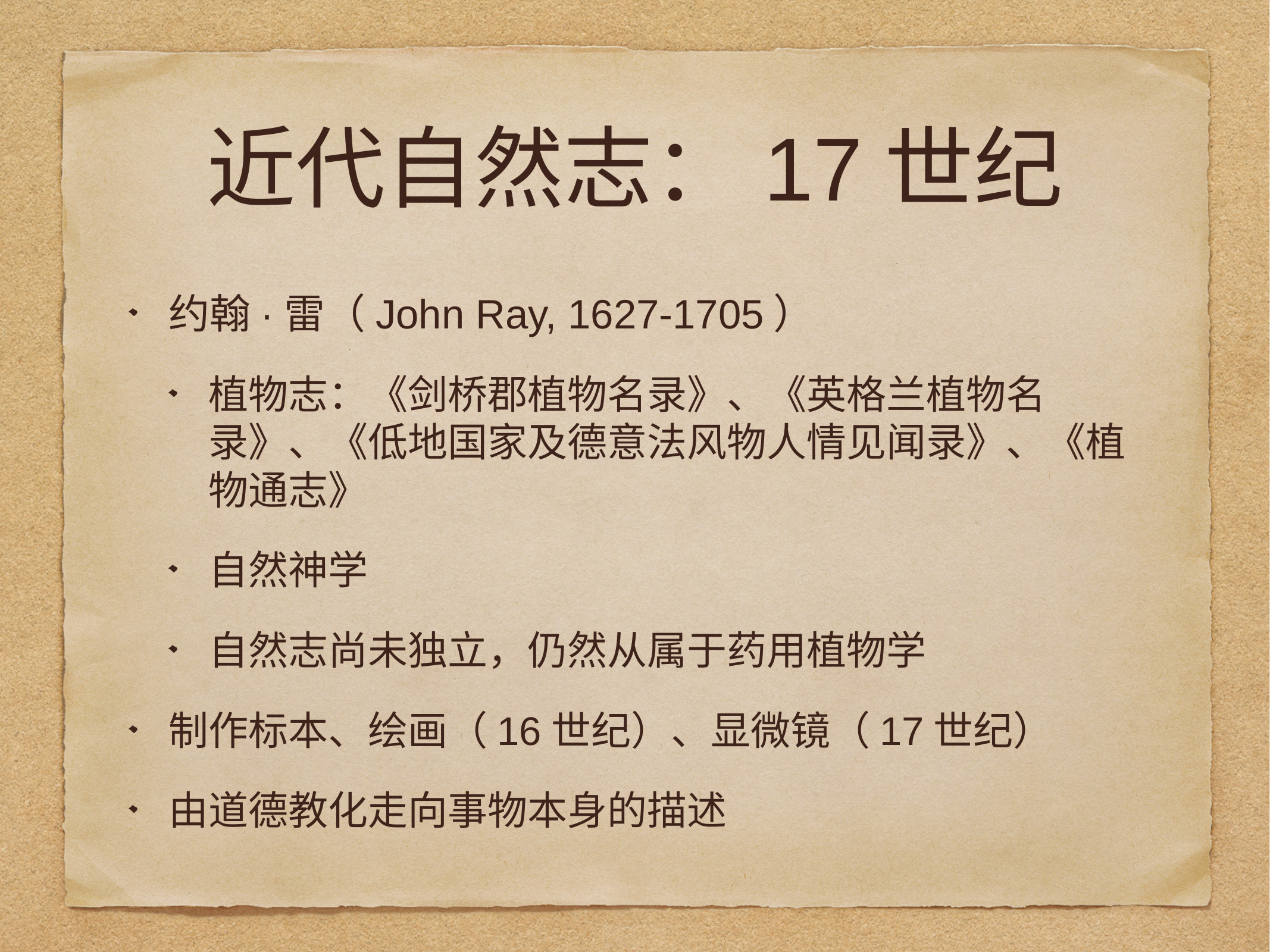

# 近代自然志：17世纪
约翰·雷（John Ray, 1627-1705）
植物志：《剑桥郡植物名录》、《英格兰植物名录》、《低地国家及德意法风物人情见闻录》、《植物通志》
自然神学
自然志尚未独立，仍然从属于药用植物学
制作标本、绘画（16世纪）、显微镜（17世纪）
由道德教化走向事物本身的描述